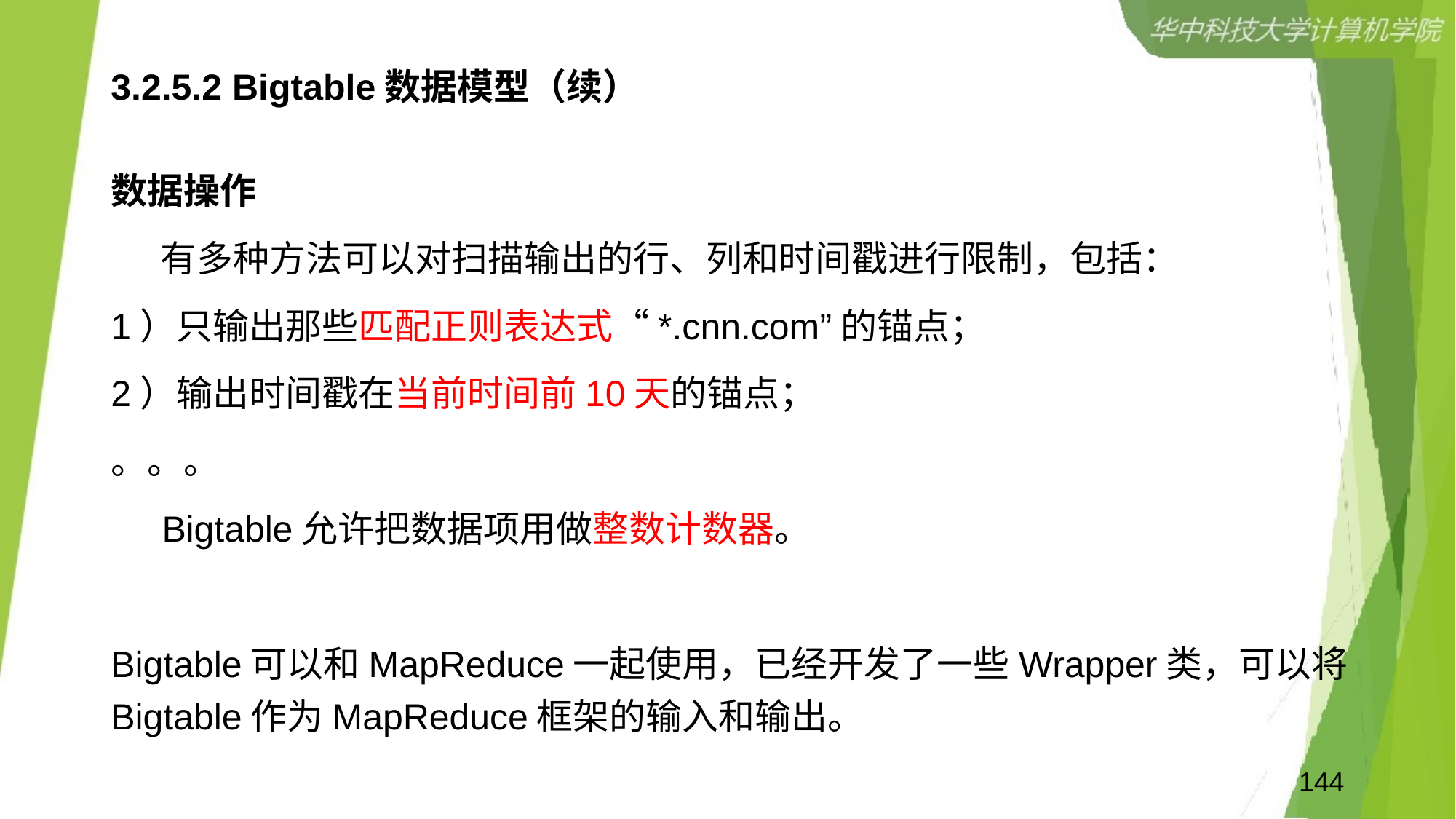

# 3.2.5.2 Bigtable数据模型（续）
数据操作
     有多种方法可以对扫描输出的行、列和时间戳进行限制，包括：
1）只输出那些匹配正则表达式“*.cnn.com”的锚点；
2）输出时间戳在当前时间前10天的锚点；
。。。
     Bigtable允许把数据项用做整数计数器。

Bigtable可以和MapReduce一起使用，已经开发了一些Wrapper类，可以将Bigtable作为MapReduce框架的输入和输出。

144